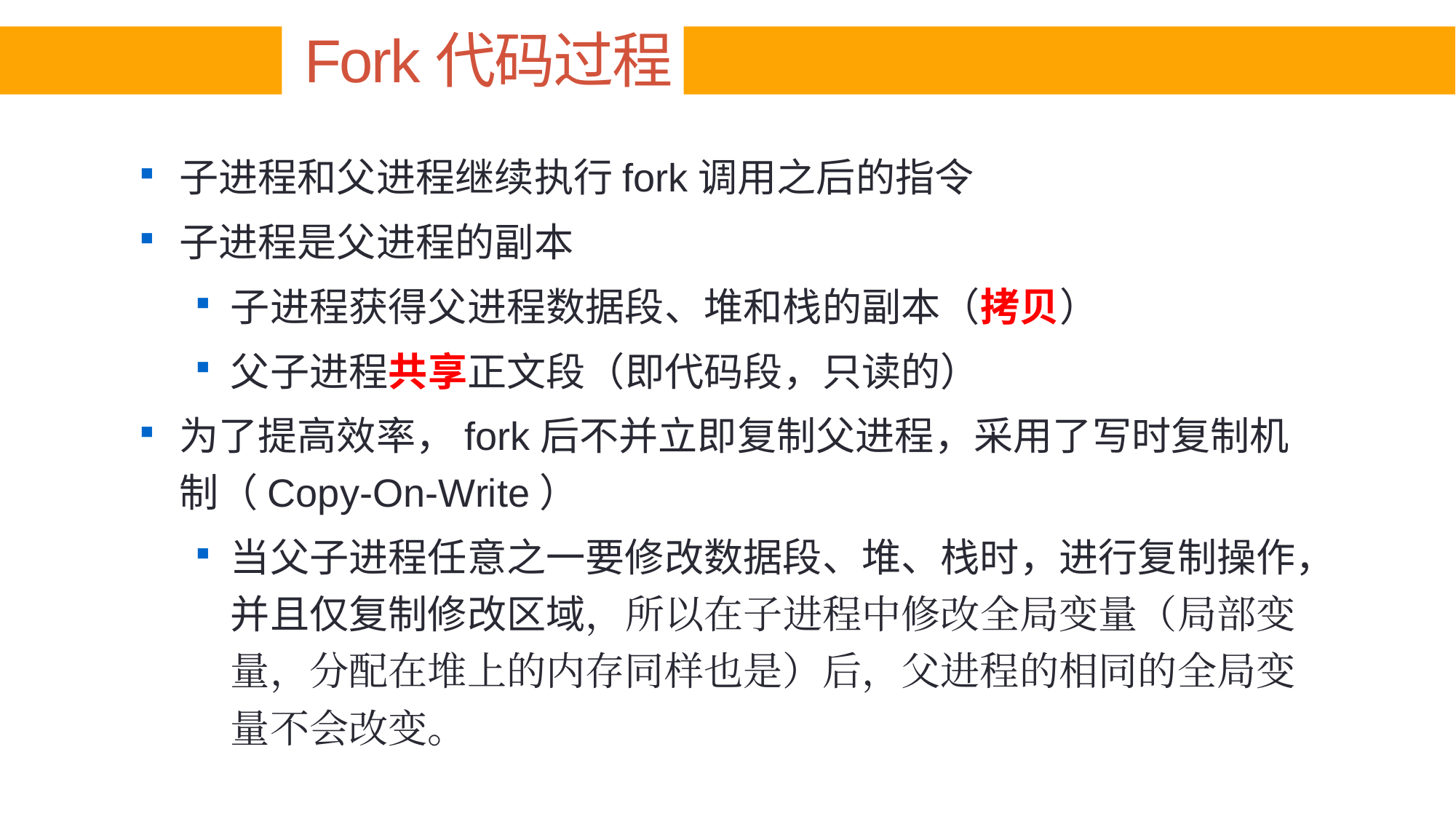

# Fork代码过程

子进程和父进程继续执行fork调用之后的指令
子进程是父进程的副本
子进程获得父进程数据段、堆和栈的副本（拷贝）
父子进程共享正文段（即代码段，只读的）
为了提高效率，fork后不并立即复制父进程，采用了写时复制机制（Copy-On-Write）
当父子进程任意之一要修改数据段、堆、栈时，进行复制操作，并且仅复制修改区域，所以在子进程中修改全局变量（局部变量，分配在堆上的内存同样也是）后，父进程的相同的全局变量不会改变。